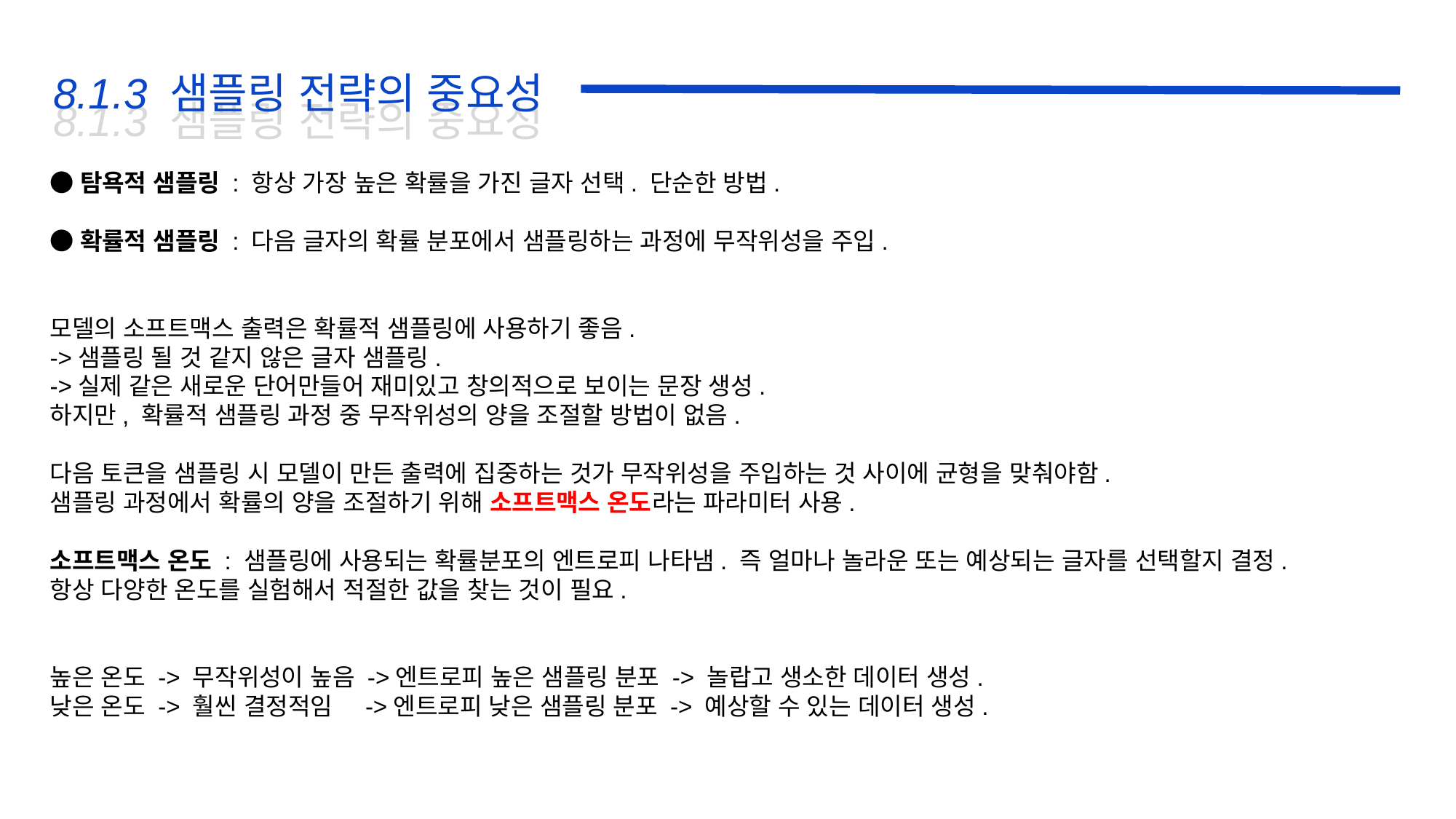

8.1.3 샘플링 전략의 중요성
8.1.3 샘플링 전략의 중요성

●탐욕적 샘플링 : 항상 가장 높은 확률을 가진 글자 선택. 단순한 방법.

●확률적 샘플링 : 다음 글자의 확률 분포에서 샘플링하는 과정에 무작위성을 주입.

모델의 소프트맥스 출력은 확률적 샘플링에 사용하기 좋음.
->샘플링 될 것 같지 않은 글자 샘플링.
->실제 같은 새로운 단어만들어 재미있고 창의적으로 보이는 문장 생성.
하지만, 확률적 샘플링 과정 중 무작위성의 양을 조절할 방법이 없음.

다음 토큰을 샘플링 시 모델이 만든 출력에 집중하는 것가 무작위성을 주입하는 것 사이에 균형을 맞춰야함.
샘플링 과정에서 확률의 양을 조절하기 위해 소프트맥스 온도라는 파라미터 사용.

소프트맥스 온도 : 샘플링에 사용되는 확률분포의 엔트로피 나타냄. 즉 얼마나 놀라운 또는 예상되는 글자를 선택할지 결정.
항상 다양한 온도를 실험해서 적절한 값을 찾는 것이 필요.

높은 온도 -> 무작위성이 높음 ->엔트로피 높은 샘플링 분포 -> 놀랍고 생소한 데이터 생성.
낮은 온도 -> 훨씬 결정적임    ->엔트로피 낮은 샘플링 분포 -> 예상할 수 있는 데이터 생성.